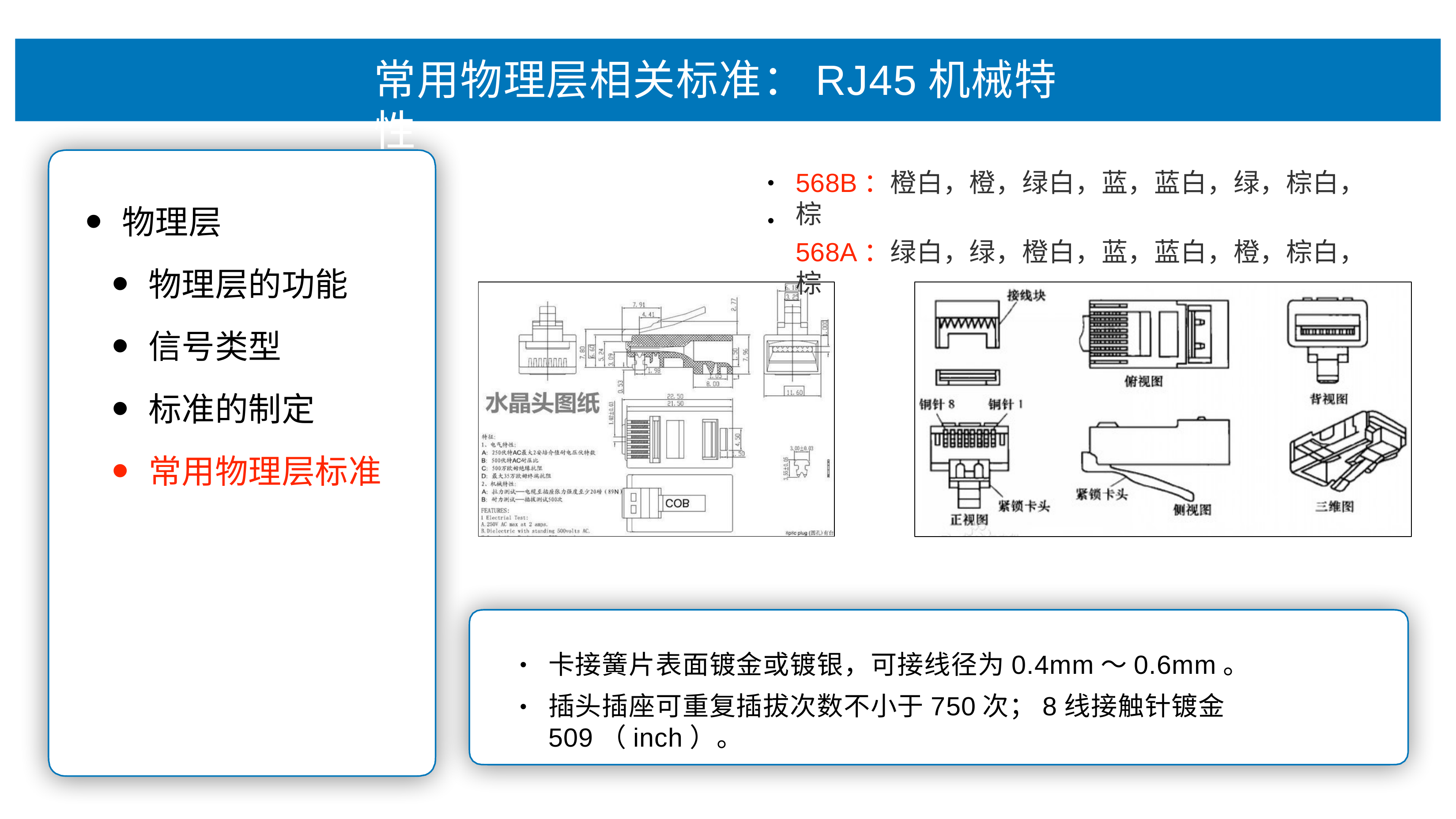

# 常⽤物理层相关标准：RJ45机械特性

568B：橙⽩，橙，绿⽩，蓝，蓝⽩，绿，棕⽩，棕
568A：绿⽩，绿，橙⽩，蓝，蓝⽩，橙，棕⽩，棕
•
•
物理层
物理层的功能
信号类型
标准的制定
常⽤物理层标准

卡接簧⽚表⾯镀⾦或镀银，可接线径为0.4mm～0.6mm。
插头插座可重复插拔次数不⼩于750次；8线接触针镀⾦509（inch）。
•
•